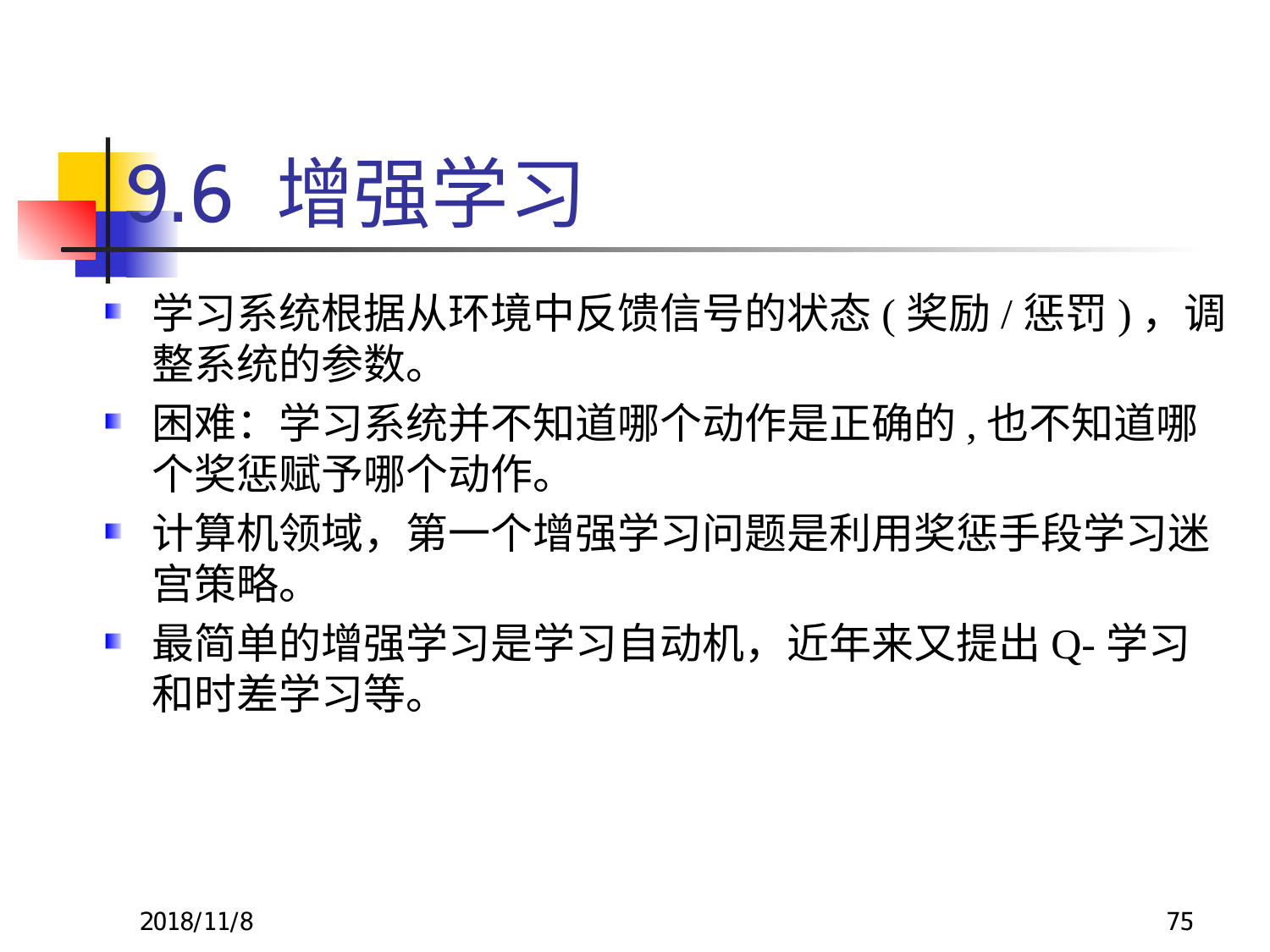

# 9.6 增强学习
学习系统根据从环境中反馈信号的状态(奖励/惩罚)，调整系统的参数。
困难：学习系统并不知道哪个动作是正确的,也不知道哪个奖惩赋予哪个动作。
计算机领域，第一个增强学习问题是利用奖惩手段学习迷宫策略。
最简单的增强学习是学习自动机，近年来又提出Q-学习和时差学习等。
2018/11/8
75